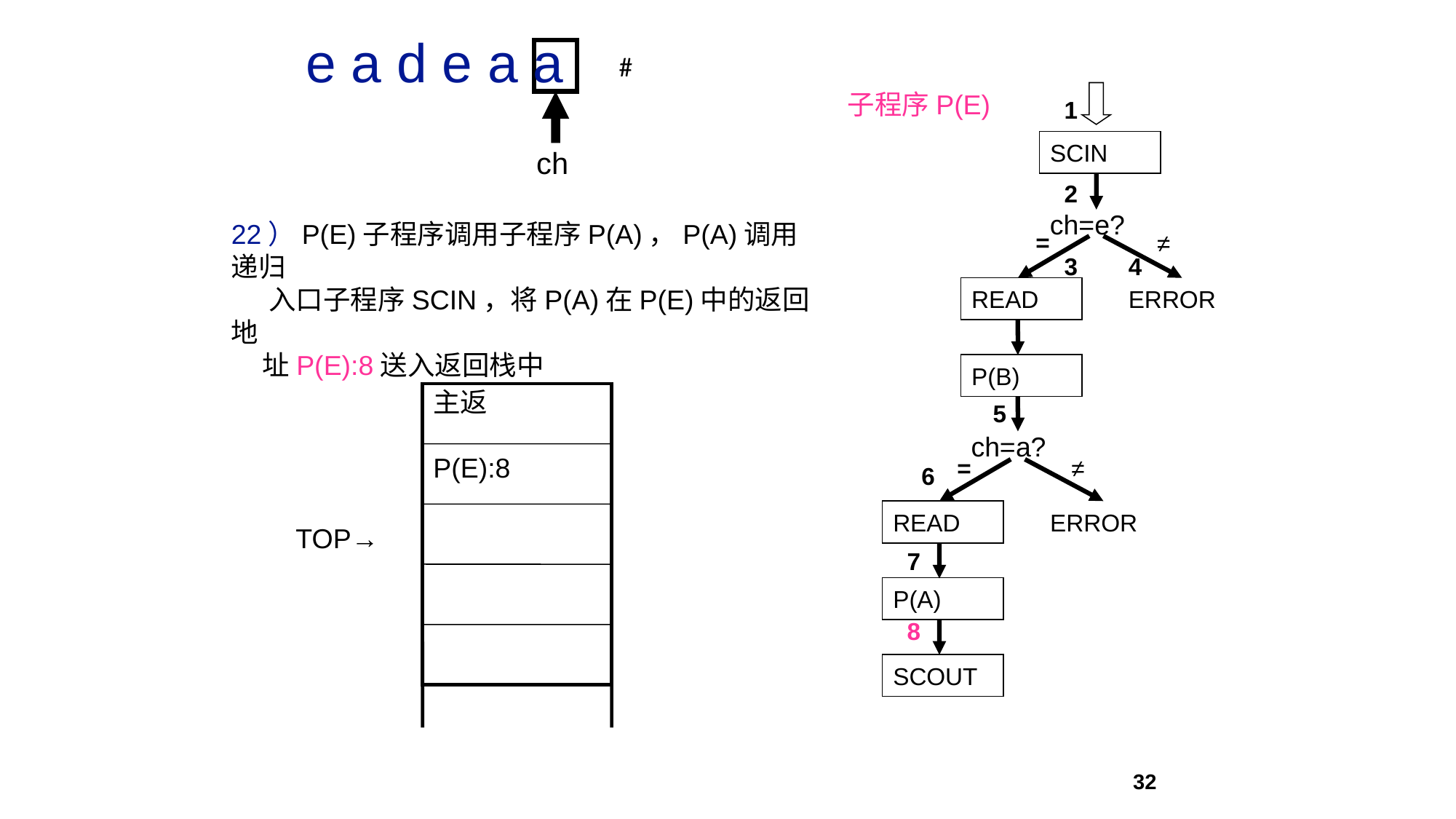

e a d e a a

ch
#
子程序P(E)

1
SCIN
2

ch=e?
=
≠

3
4
READ
ERROR

P(B)
5

ch=a?
=
≠
6

READ
ERROR
7

P(A)
8

SCOUT
22）P(E)子程序调用子程序P(A)，P(A)调用递归
     入口子程序SCIN，将P(A)在P(E)中的返回地
    址P(E):8送入返回栈中

主返

P(E):8

TOP→

32